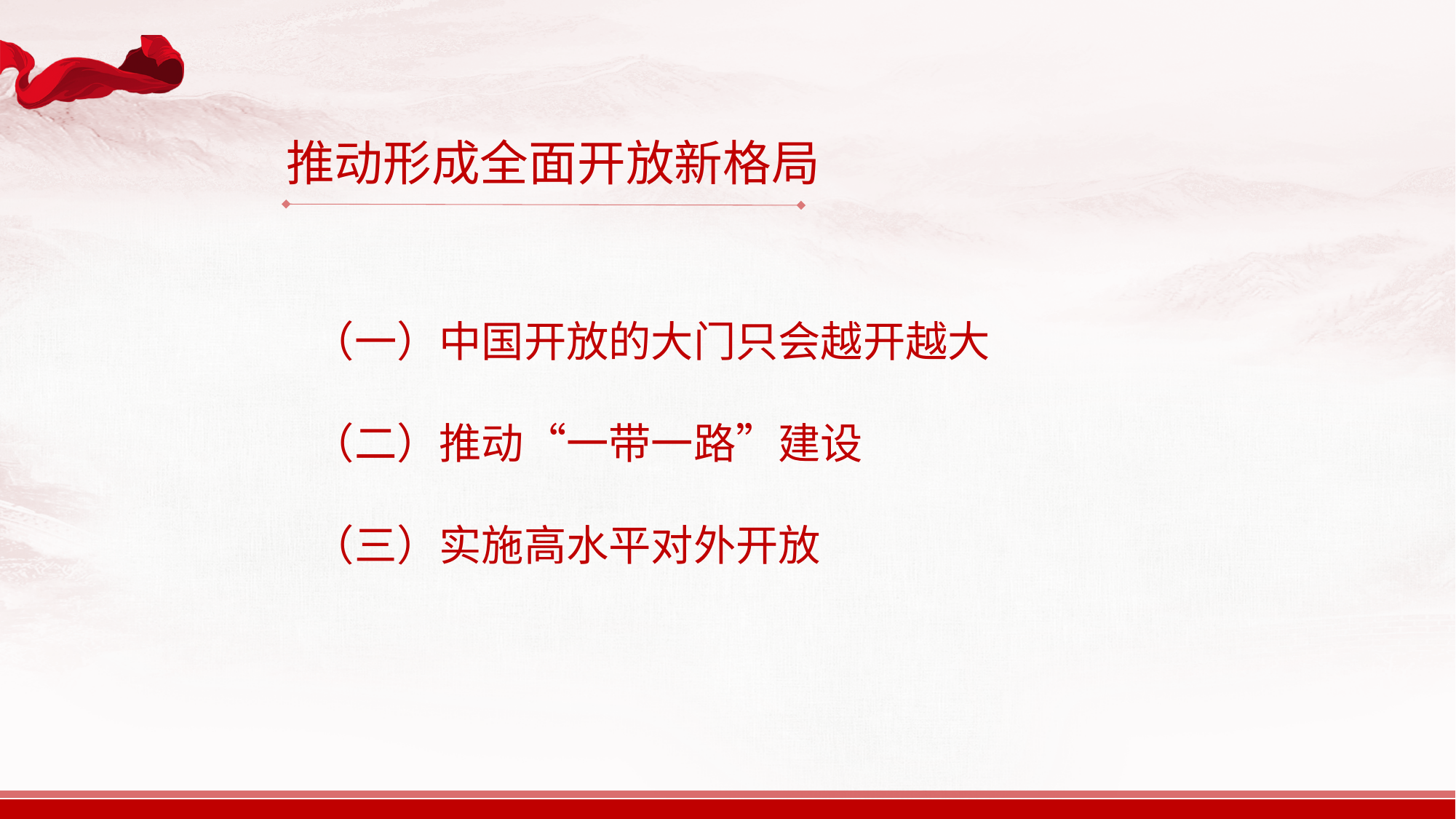

推动形成全面开放新格局
（一）中国开放的大门只会越开越大
（二）推动“一带一路”建设
（三）实施高水平对外开放